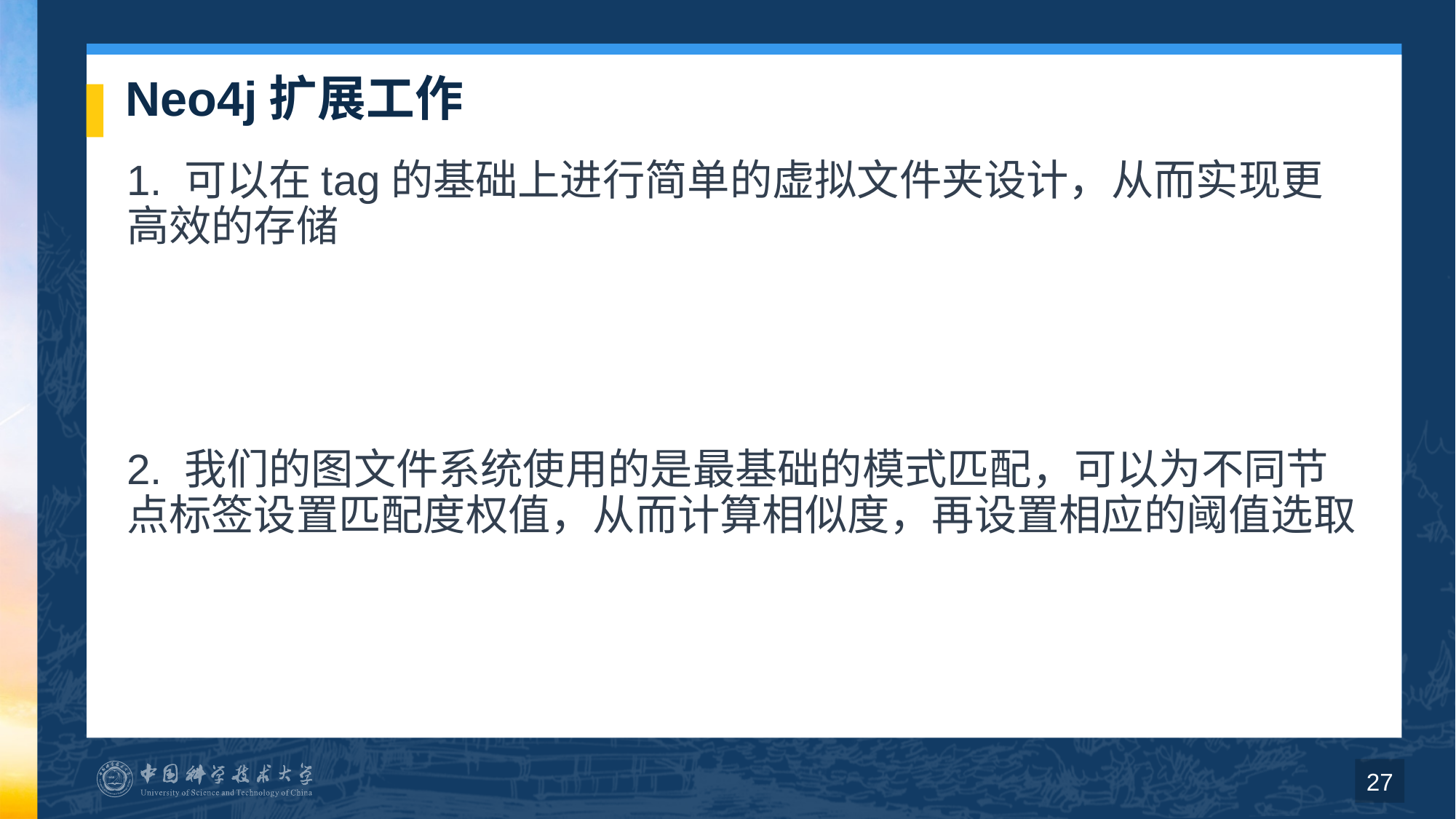

# Neo4j扩展工作
1. 可以在tag的基础上进行简单的虚拟文件夹设计，从而实现更高效的存储

2. 我们的图文件系统使用的是最基础的模式匹配，可以为不同节点标签设置匹配度权值，从而计算相似度，再设置相应的阈值选取
27